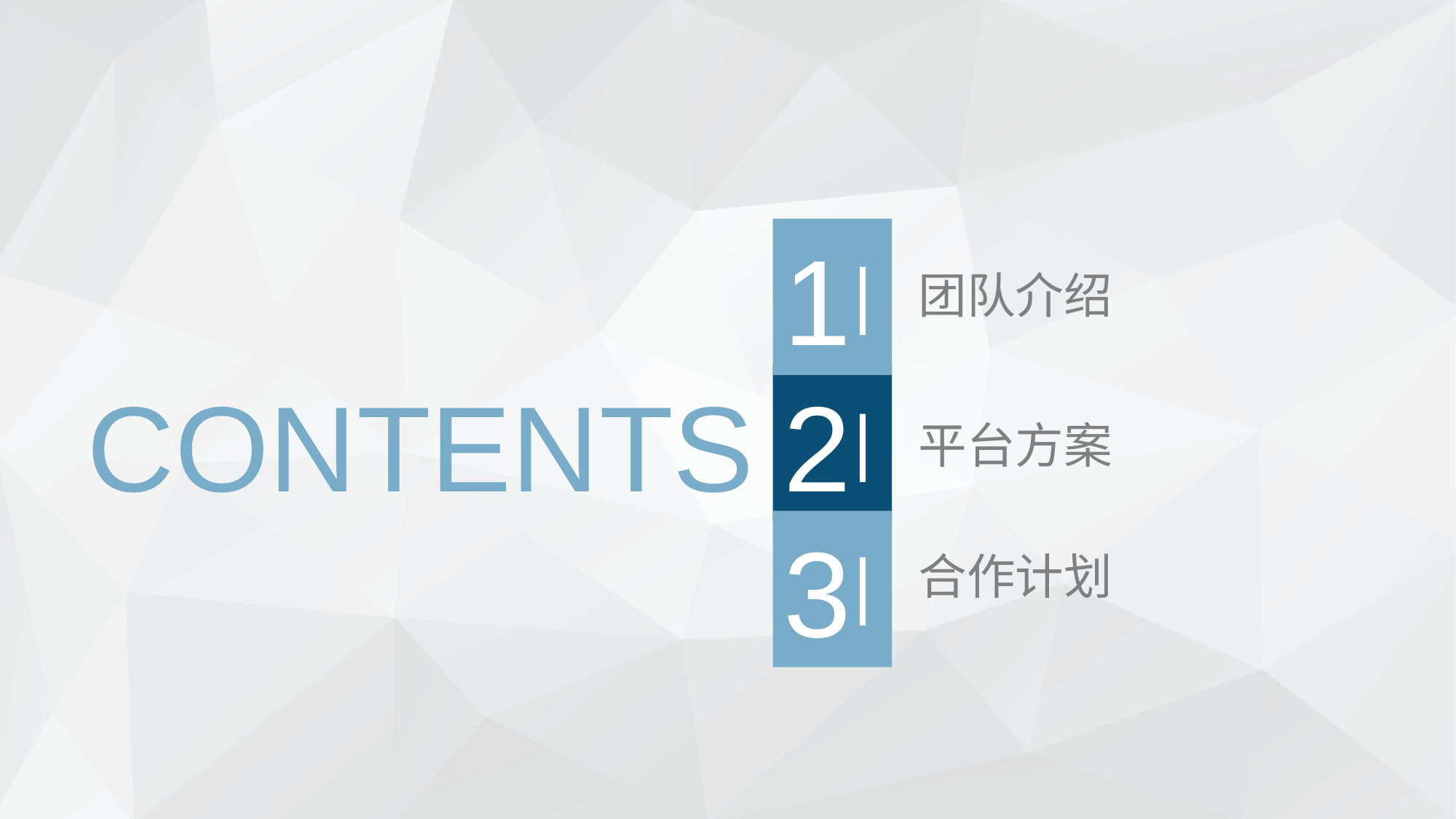

1
|
团队介绍
2
CONTENTS

|
平台方案
3
|
合作计划